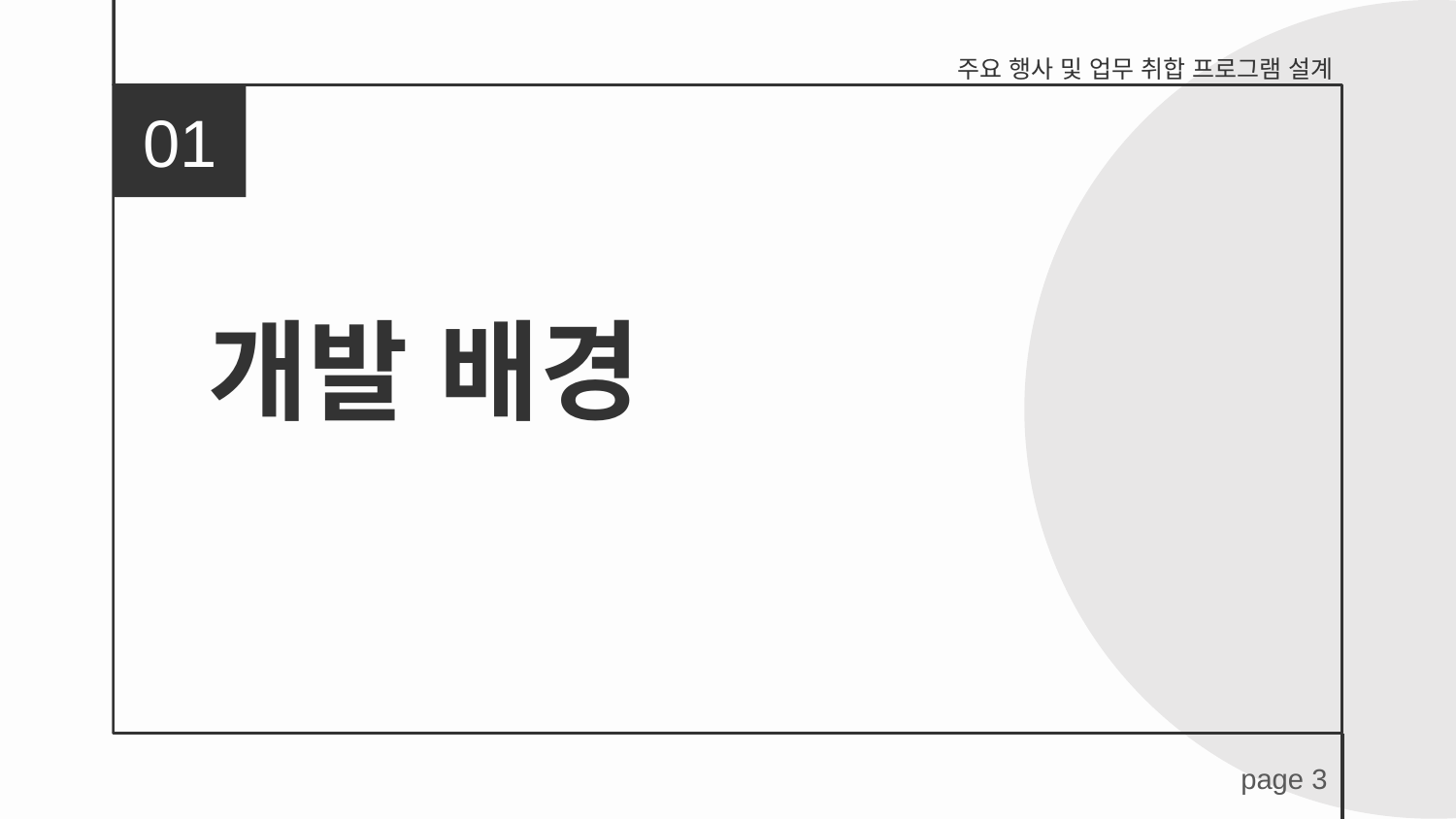

주요 행사 및 업무 취합 프로그램 설계
01
# 개발 배경
page 3